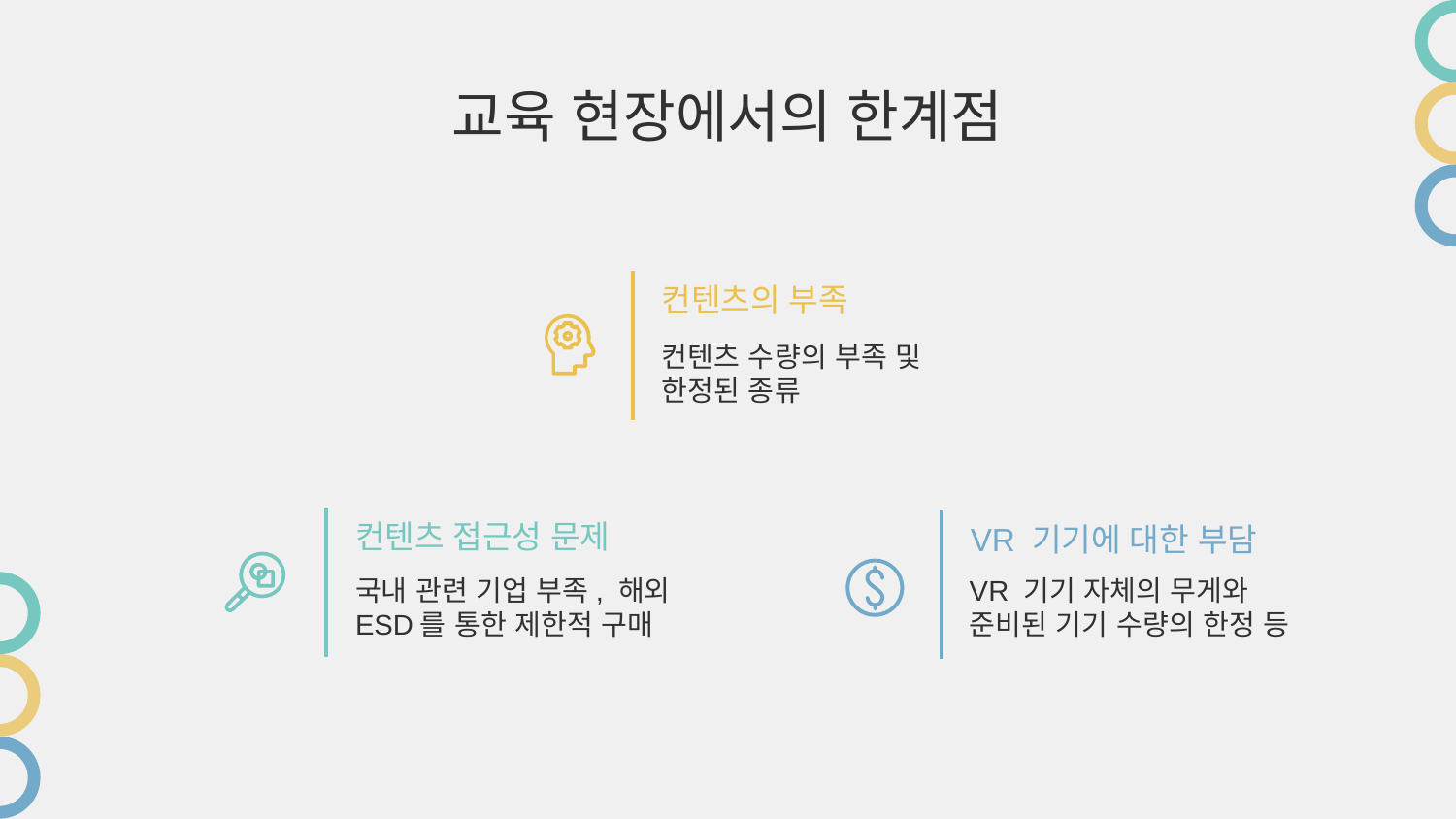

# 교육 현장에서의 한계점

컨텐츠의 부족

컨텐츠 수량의 부족 및 한정된 종류

컨텐츠 접근성 문제

VR 기기에 대한 부담

국내 관련 기업 부족, 해외 ESD를 통한 제한적 구매

VR 기기 자체의 무게와 준비된 기기 수량의 한정 등